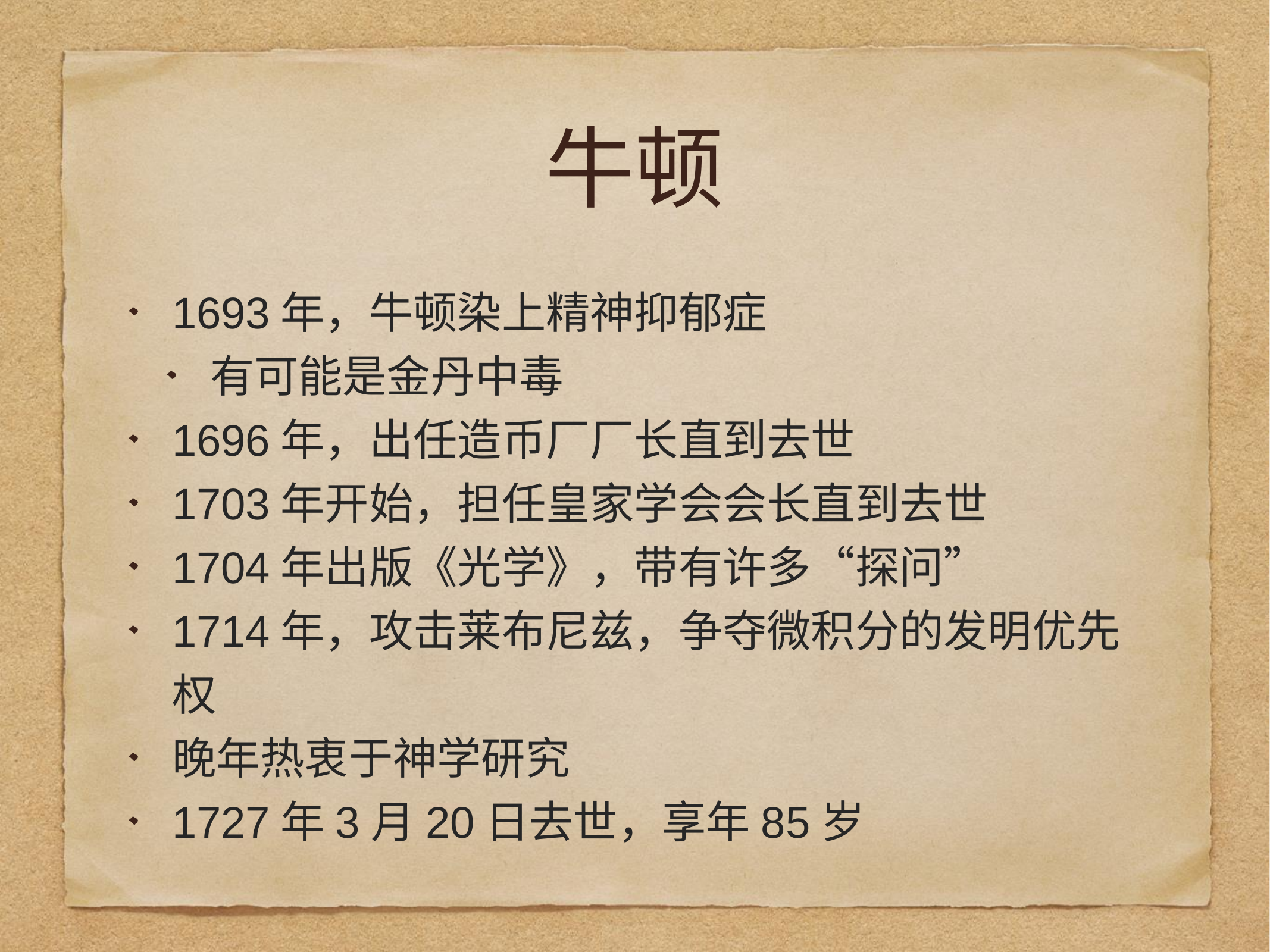

# 牛顿
1693年，牛顿染上精神抑郁症
有可能是金丹中毒
1696年，出任造币厂厂长直到去世
1703年开始，担任皇家学会会长直到去世
1704年出版《光学》，带有许多“探问”
1714年，攻击莱布尼兹，争夺微积分的发明优先权
晚年热衷于神学研究
1727年3月20日去世，享年85岁